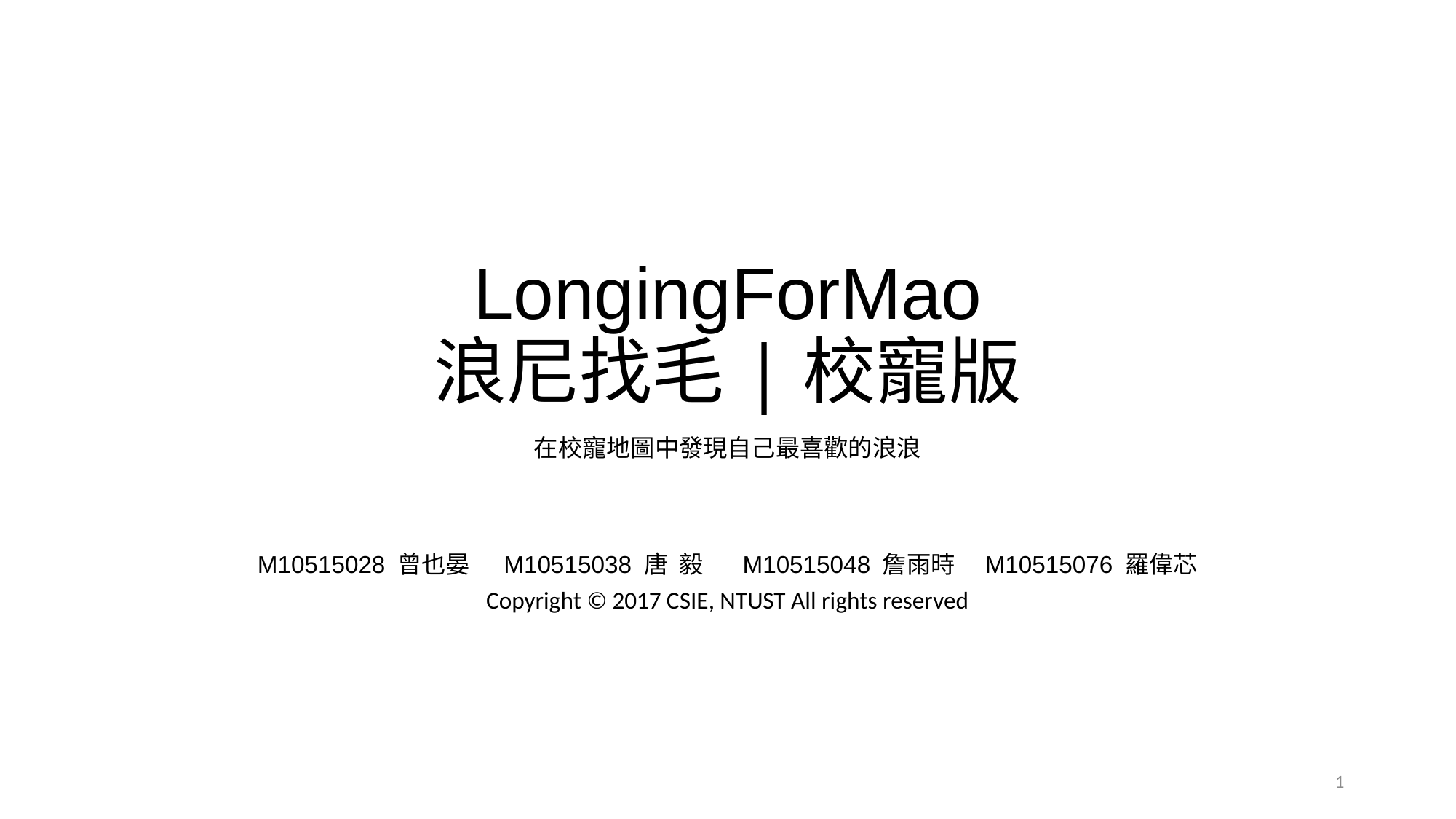

# LongingForMao 浪尼找毛|校寵版
在校寵地圖中發現自己最喜歡的浪浪

Copyright © 2017 CSIE, NTUST All rights reserved
| M10515028 曾也晏 | M10515038 唐 毅 | M10515048 詹雨時 | M10515076 羅偉芯 |
| --- | --- | --- | --- |
1